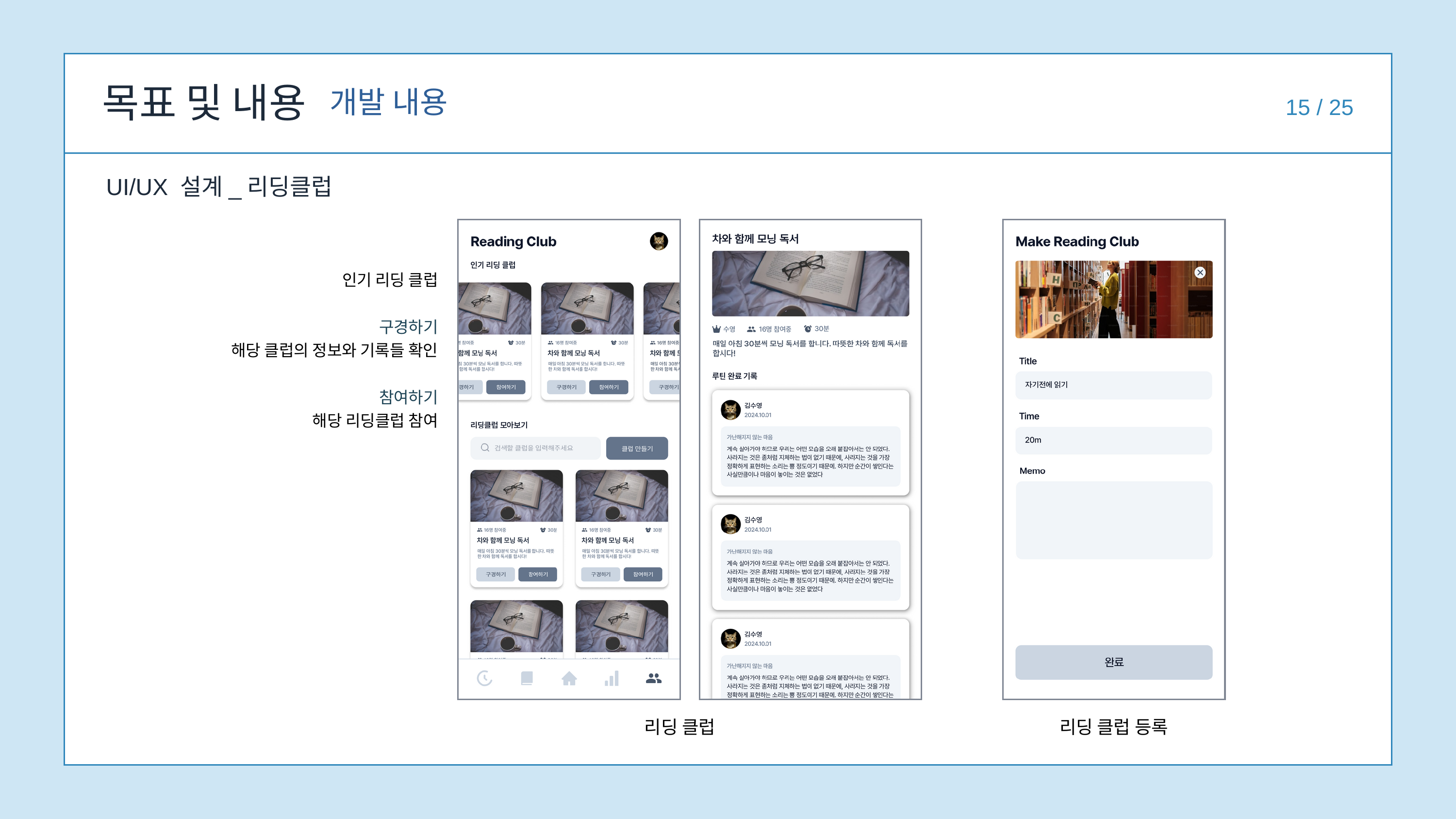

목표 및 내용
개발 내용
15 / 25

UI/UX 설계_리딩클럽

인기 리딩 클럽

구경하기
해당 클럽의 정보와 기록들 확인

참여하기
 해당 리딩클럽 참여
리딩 클럽
리딩 클럽 등록